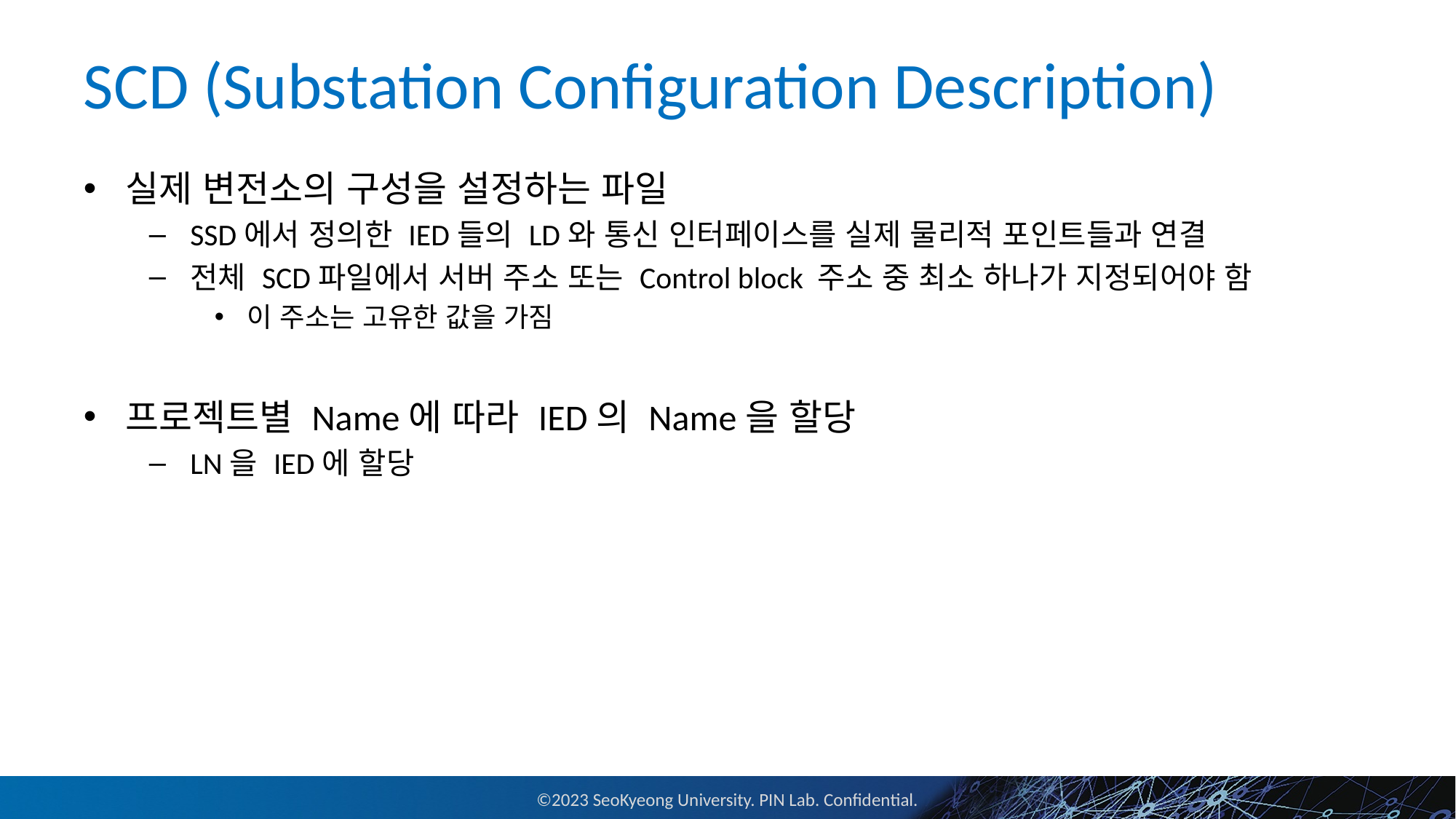

# SCD (Substation Configuration Description)
실제 변전소의 구성을 설정하는 파일
SSD에서 정의한 IED들의 LD와 통신 인터페이스를 실제 물리적 포인트들과 연결
전체 SCD파일에서 서버 주소 또는 Control block 주소 중 최소 하나가 지정되어야 함
이 주소는 고유한 값을 가짐

프로젝트별 Name에 따라 IED의 Name을 할당
LN을 IED에 할당